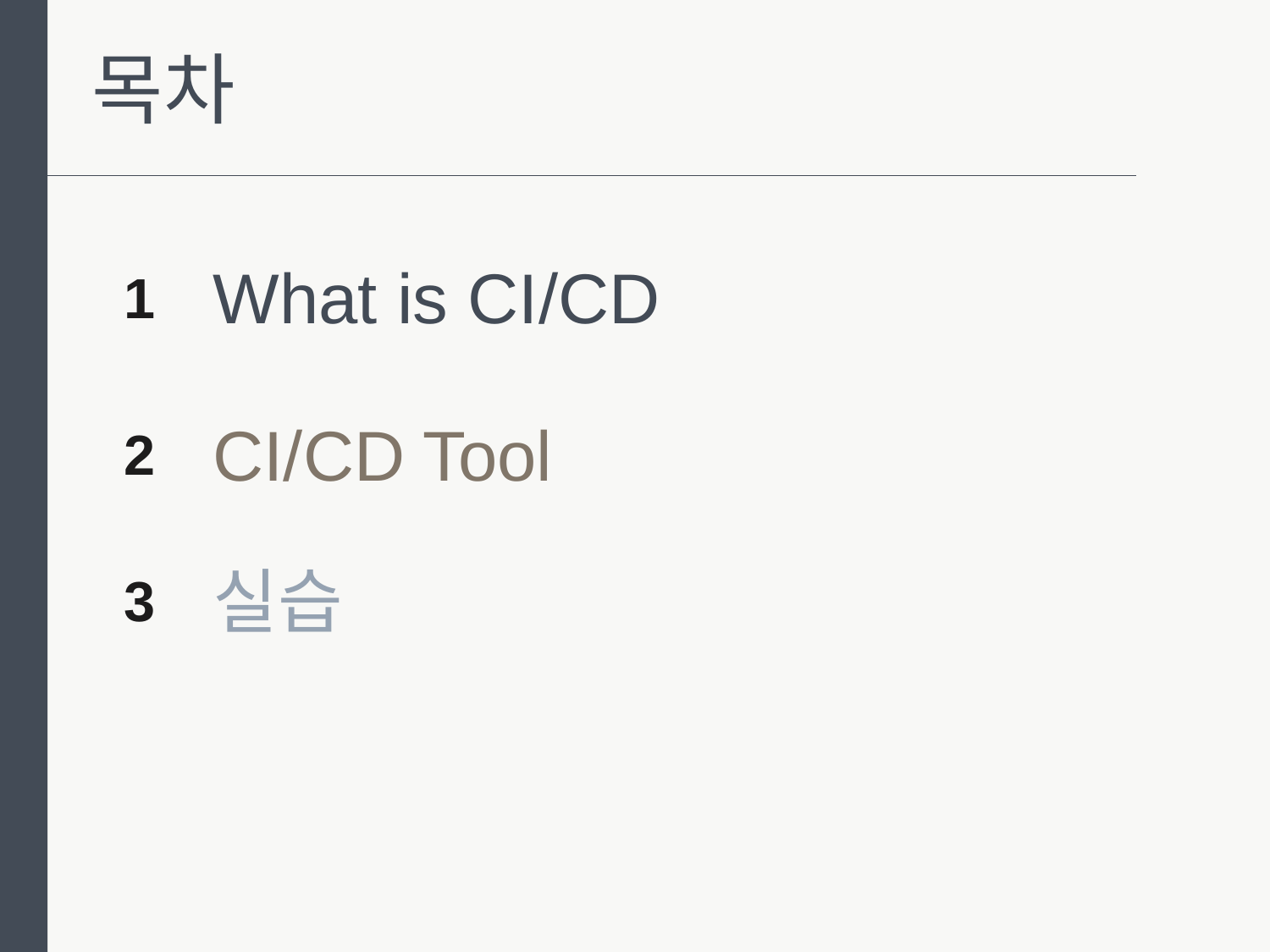

목차
1
What is CI/CD
2
CI/CD Tool
3
실습